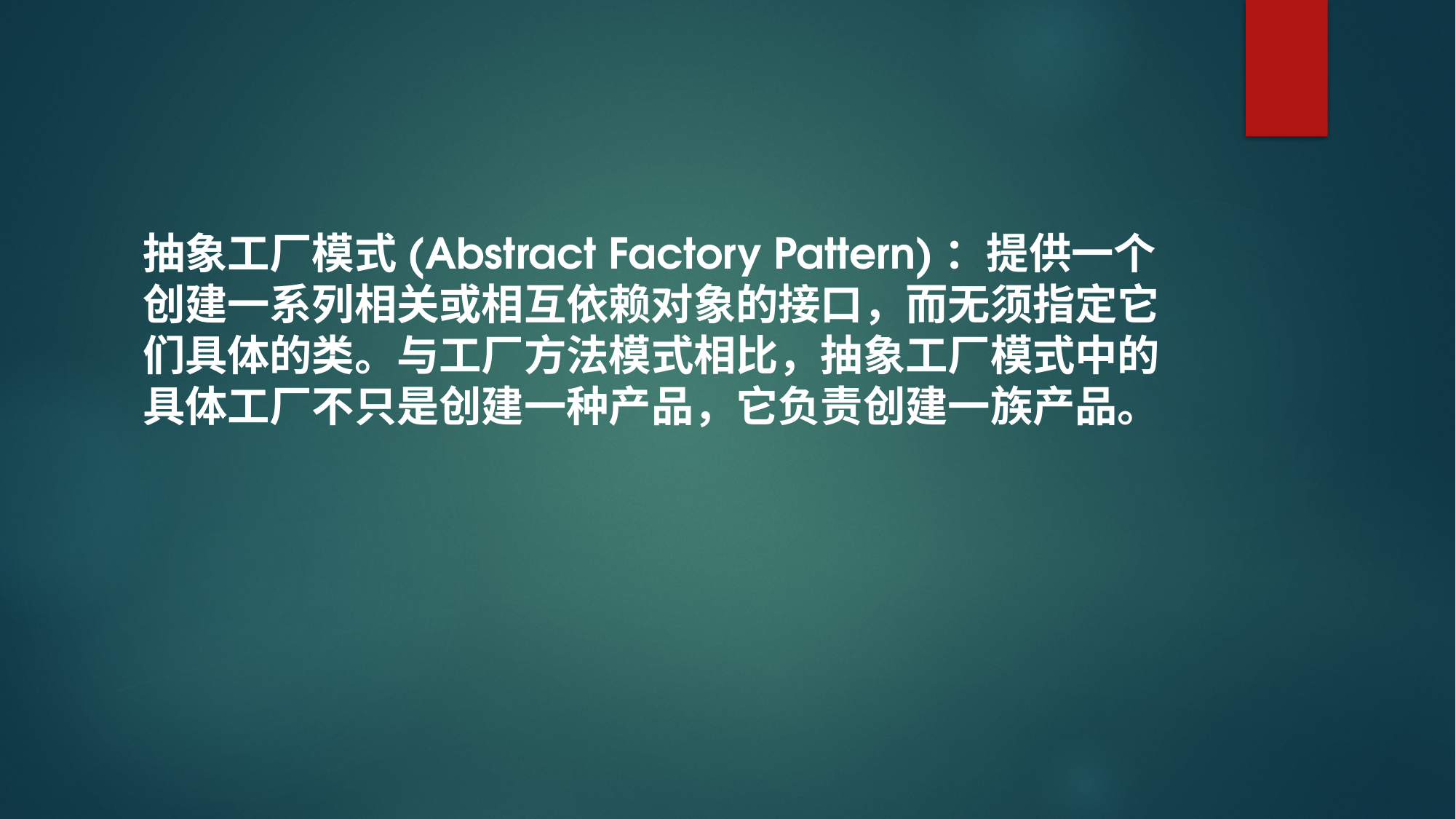

抽象工厂模式(Abstract Factory Pattern)：提供一个创建一系列相关或相互依赖对象的接口，而无须指定它们具体的类。与工厂方法模式相比，抽象工厂模式中的具体工厂不只是创建一种产品，它负责创建一族产品。